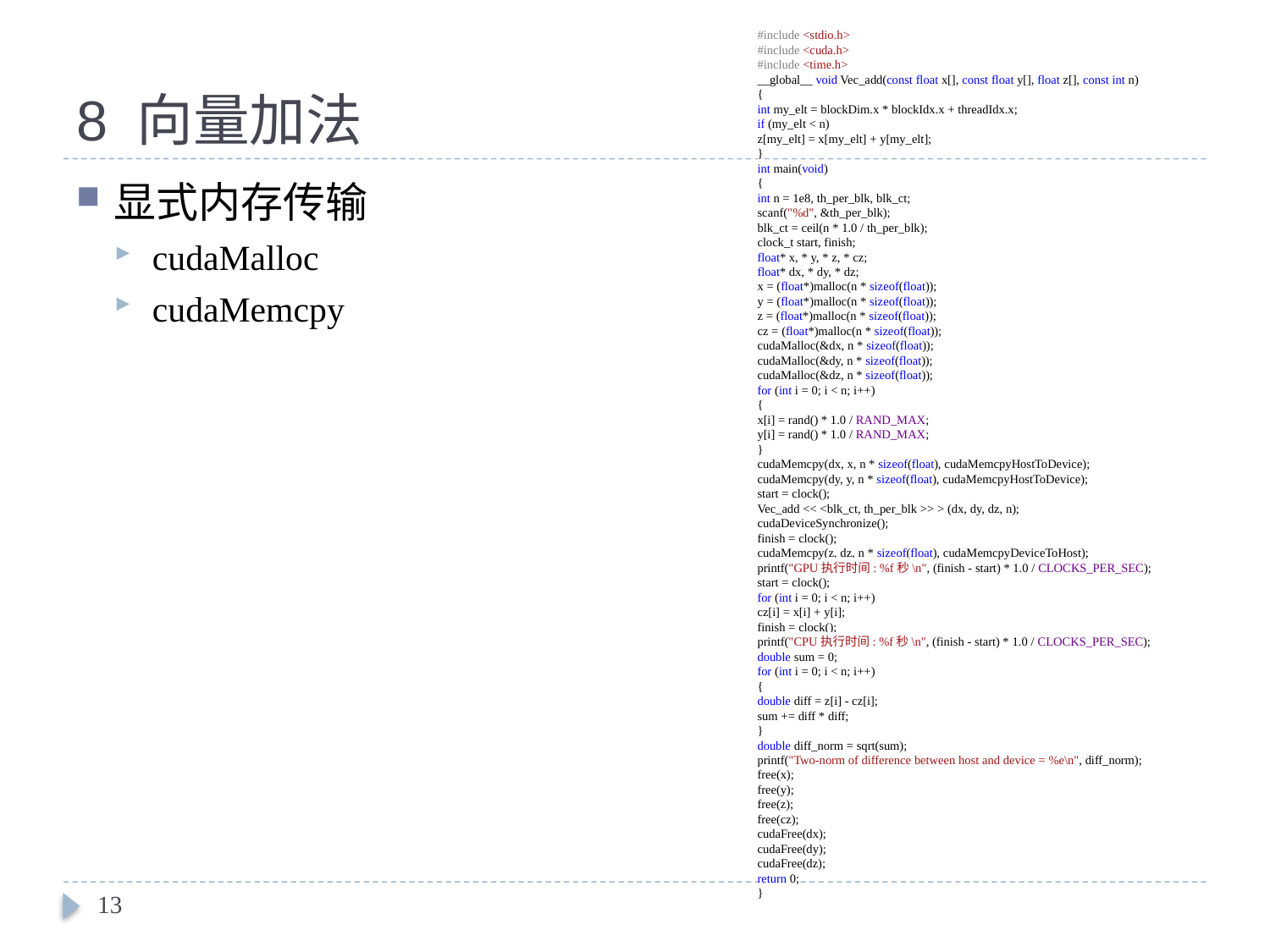

# 8 向量加法
#include <stdio.h>
#include <cuda.h>
#include <time.h>
__global__ void Vec_add(const float x[], const float y[], float z[], const int n)
{
int my_elt = blockDim.x * blockIdx.x + threadIdx.x;
if (my_elt < n)
z[my_elt] = x[my_elt] + y[my_elt];
}
int main(void)
{
int n = 1e8, th_per_blk, blk_ct;
scanf("%d", &th_per_blk);
blk_ct = ceil(n * 1.0 / th_per_blk);
clock_t start, finish;
float* x, * y, * z, * cz;
float* dx, * dy, * dz;
x = (float*)malloc(n * sizeof(float));
y = (float*)malloc(n * sizeof(float));
z = (float*)malloc(n * sizeof(float));
cz = (float*)malloc(n * sizeof(float));
cudaMalloc(&dx, n * sizeof(float));
cudaMalloc(&dy, n * sizeof(float));
cudaMalloc(&dz, n * sizeof(float));
for (int i = 0; i < n; i++)
{
x[i] = rand() * 1.0 / RAND_MAX;
y[i] = rand() * 1.0 / RAND_MAX;
}
cudaMemcpy(dx, x, n * sizeof(float), cudaMemcpyHostToDevice);
cudaMemcpy(dy, y, n * sizeof(float), cudaMemcpyHostToDevice);
start = clock();
Vec_add << <blk_ct, th_per_blk >> > (dx, dy, dz, n);
cudaDeviceSynchronize();
finish = clock();
cudaMemcpy(z, dz, n * sizeof(float), cudaMemcpyDeviceToHost);
printf("GPU执行时间: %f秒\n", (finish - start) * 1.0 / CLOCKS_PER_SEC);
start = clock();
for (int i = 0; i < n; i++)
cz[i] = x[i] + y[i];
finish = clock();
printf("CPU执行时间: %f秒\n", (finish - start) * 1.0 / CLOCKS_PER_SEC);
double sum = 0;
for (int i = 0; i < n; i++)
{
double diff = z[i] - cz[i];
sum += diff * diff;
}
double diff_norm = sqrt(sum);
printf("Two-norm of difference between host and device = %e\n", diff_norm);
free(x);
free(y);
free(z);
free(cz);
cudaFree(dx);
cudaFree(dy);
cudaFree(dz);
return 0;
}
显式内存传输
cudaMalloc
cudaMemcpy
13